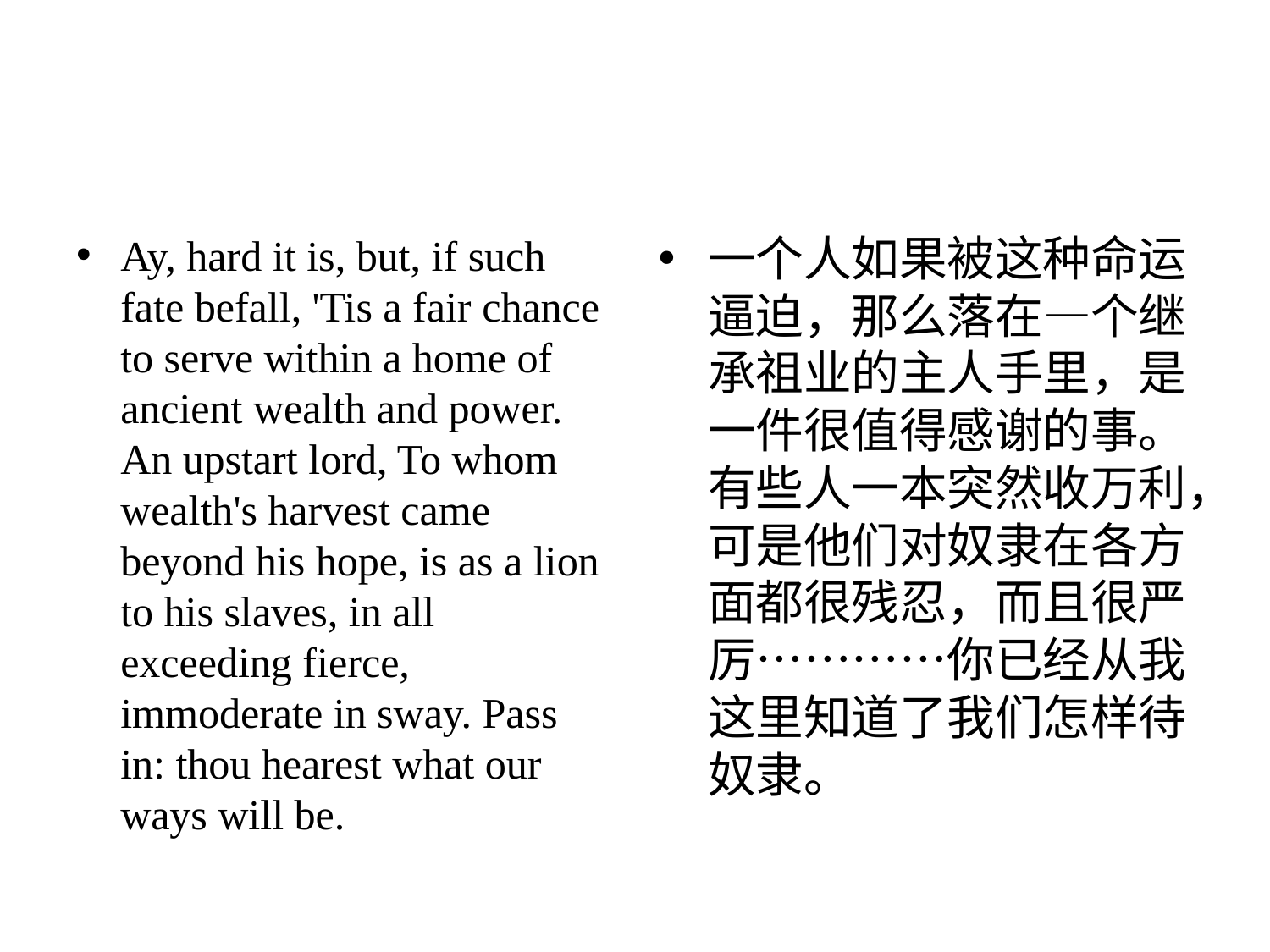

#
Ay, hard it is, but, if such fate befall, 'Tis a fair chance to serve within a home of ancient wealth and power. An upstart lord, To whom wealth's harvest came beyond his hope, is as a lion to his slaves, in all exceeding fierce, immoderate in sway. Pass in: thou hearest what our ways will be.
一个人如果被这种命运逼迫，那么落在—个继承祖业的主人手里，是一件很值得感谢的事。有些人一本突然收万利，可是他们对奴隶在各方面都很残忍，而且很严厉…………你已经从我这里知道了我们怎样待奴隶。